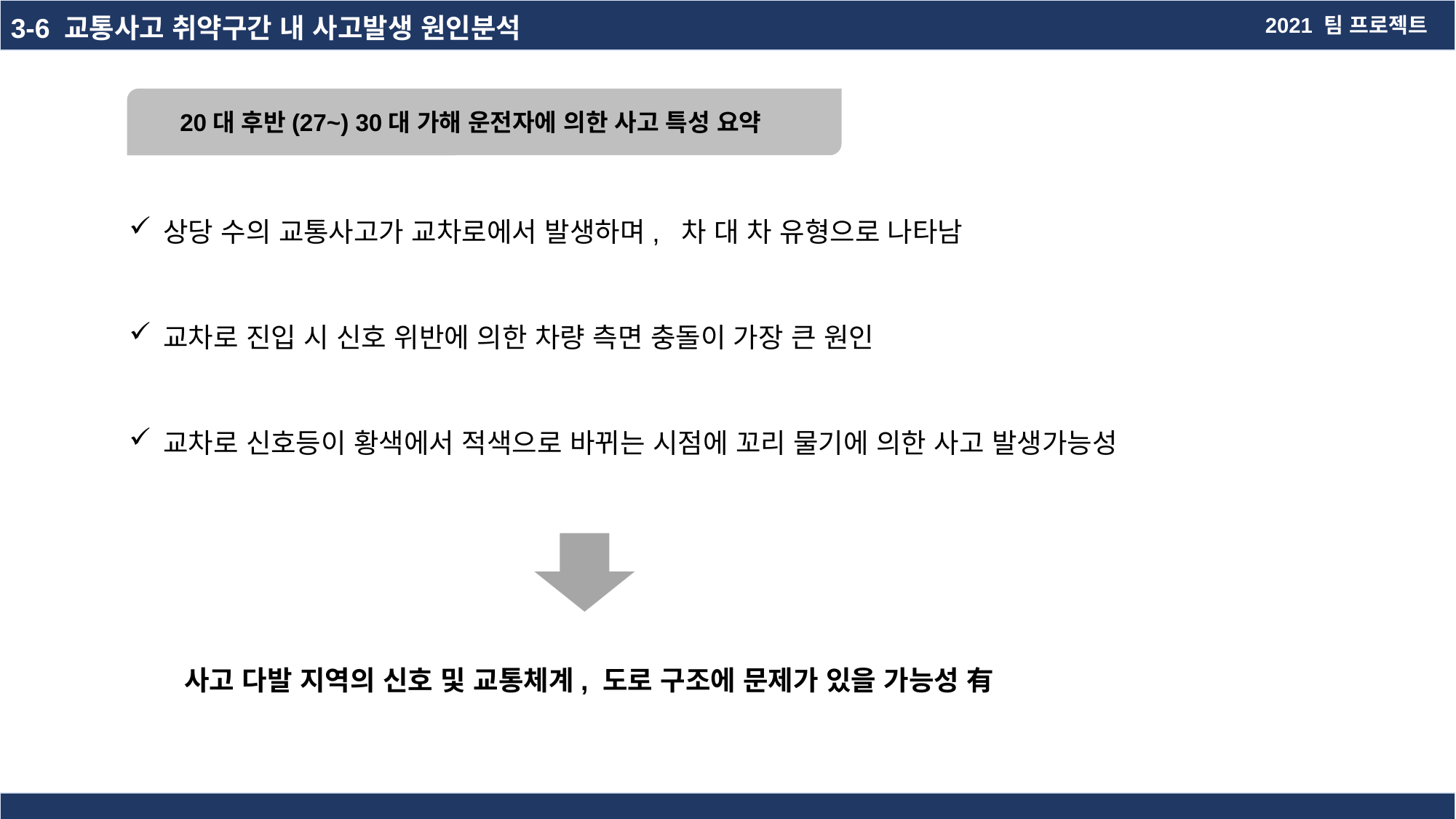

3-6 교통사고 취약구간 내 사고발생 원인분석
2021 팀 프로젝트
20대 후반(27~) 30대 가해 운전자에 의한 사고 특성 요약
상당 수의 교통사고가 교차로에서 발생하며,  차 대 차 유형으로 나타남
교차로 진입 시 신호 위반에 의한 차량 측면 충돌이 가장 큰 원인
교차로 신호등이 황색에서 적색으로 바뀌는 시점에 꼬리 물기에 의한 사고 발생가능성

사고 다발 지역의 신호 및 교통체계, 도로 구조에 문제가 있을 가능성 有